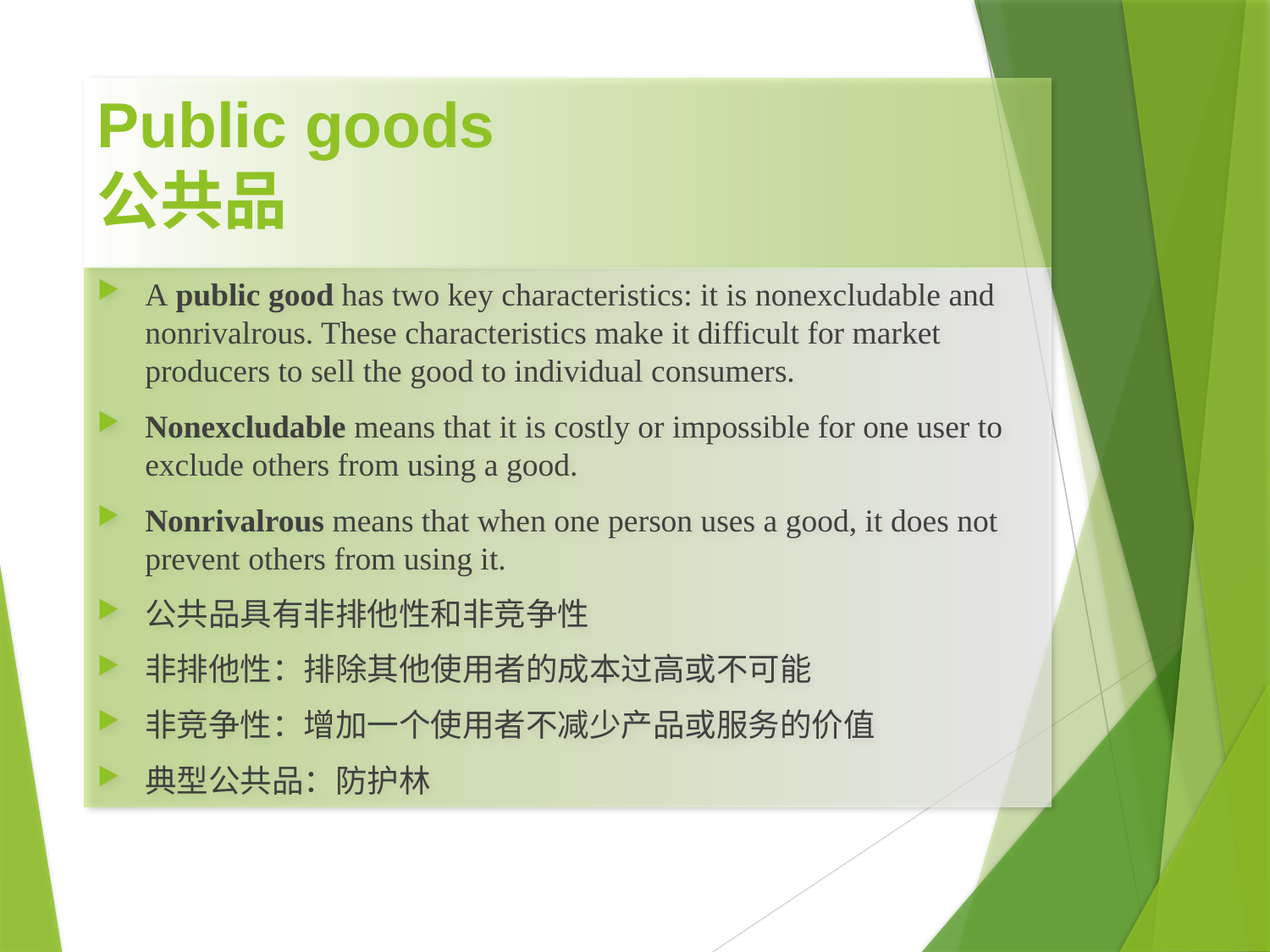

# Public goods 公共品
A public good has two key characteristics: it is nonexcludable and nonrivalrous. These characteristics make it difficult for market producers to sell the good to individual consumers.
Nonexcludable means that it is costly or impossible for one user to exclude others from using a good.
Nonrivalrous means that when one person uses a good, it does not prevent others from using it.
公共品具有非排他性和非竞争性
非排他性：排除其他使用者的成本过高或不可能
非竞争性：增加一个使用者不减少产品或服务的价值
典型公共品：防护林